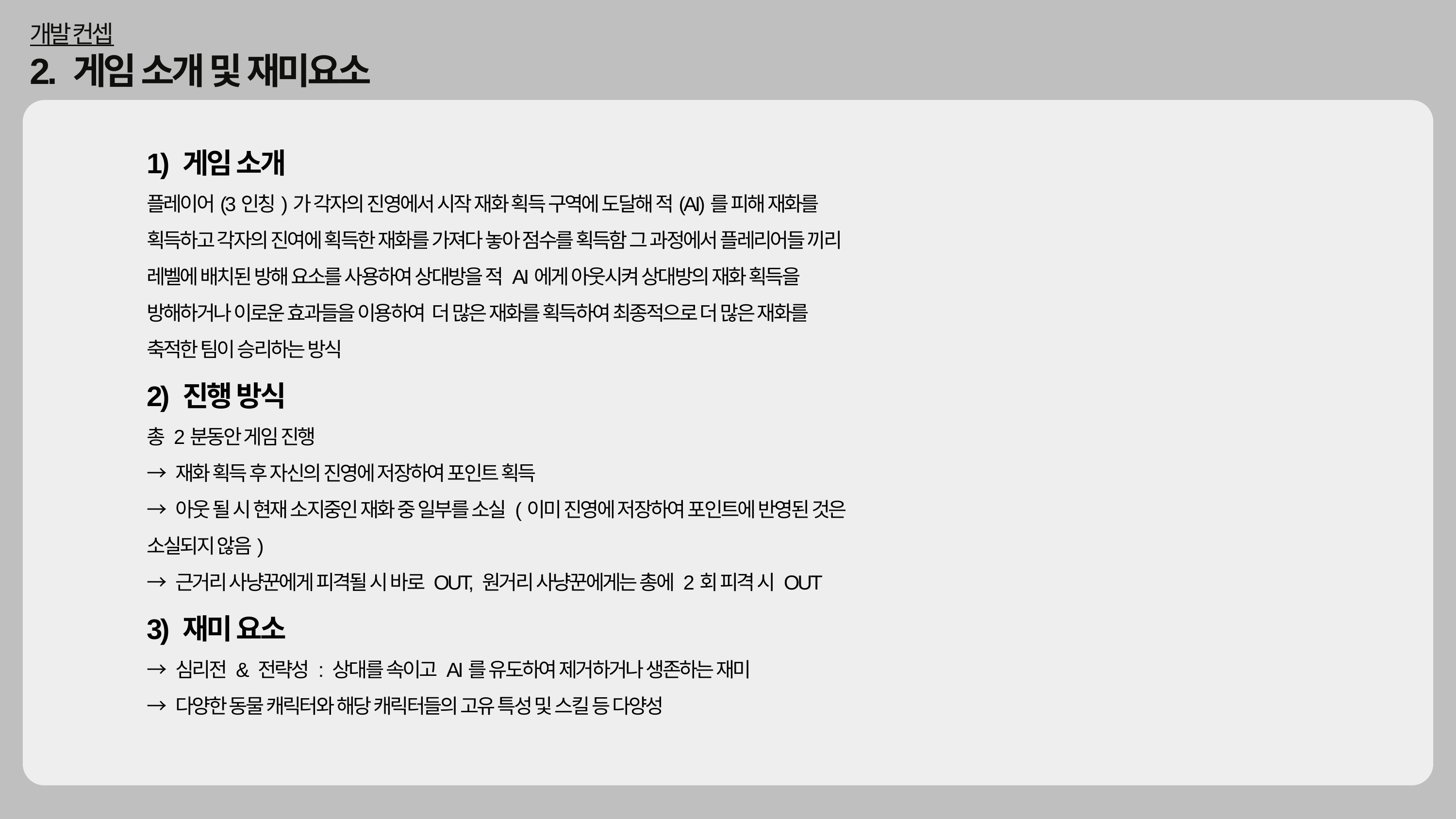

개발 컨셉
2. 게임 소개 및 재미요소

1) 게임 소개
플레이어(3인칭)가 각자의 진영에서 시작 재화 획득 구역에 도달해 적(AI)를 피해 재화를 획득하고 각자의 진여에 획득한 재화를 가져다 놓아 점수를 획득함 그 과정에서 플레리어들 끼리 레벨에 배치된 방해 요소를 사용하여 상대방을 적 AI에게 아웃시켜 상대방의 재화 획득을 방해하거나 이로운 효과들을 이용하여  더 많은 재화를 획득하여 최종적으로 더 많은 재화를 축적한 팀이 승리하는 방식
2) 진행 방식
총 2분동안 게임 진행
→ 재화 획득 후 자신의 진영에 저장하여 포인트 획득
→ 아웃 될 시 현재 소지중인 재화 중 일부를 소실 (이미 진영에 저장하여 포인트에 반영된 것은 소실되지 않음)
→ 근거리 사냥꾼에게 피격될 시 바로 OUT, 원거리 사냥꾼에게는 총에 2회 피격 시 OUT
3) 재미 요소
→ 심리전 & 전략성 : 상대를 속이고 AI를 유도하여 제거하거나 생존하는 재미
→ 다양한 동물 캐릭터와 해당 캐릭터들의 고유 특성 및 스킬 등 다양성